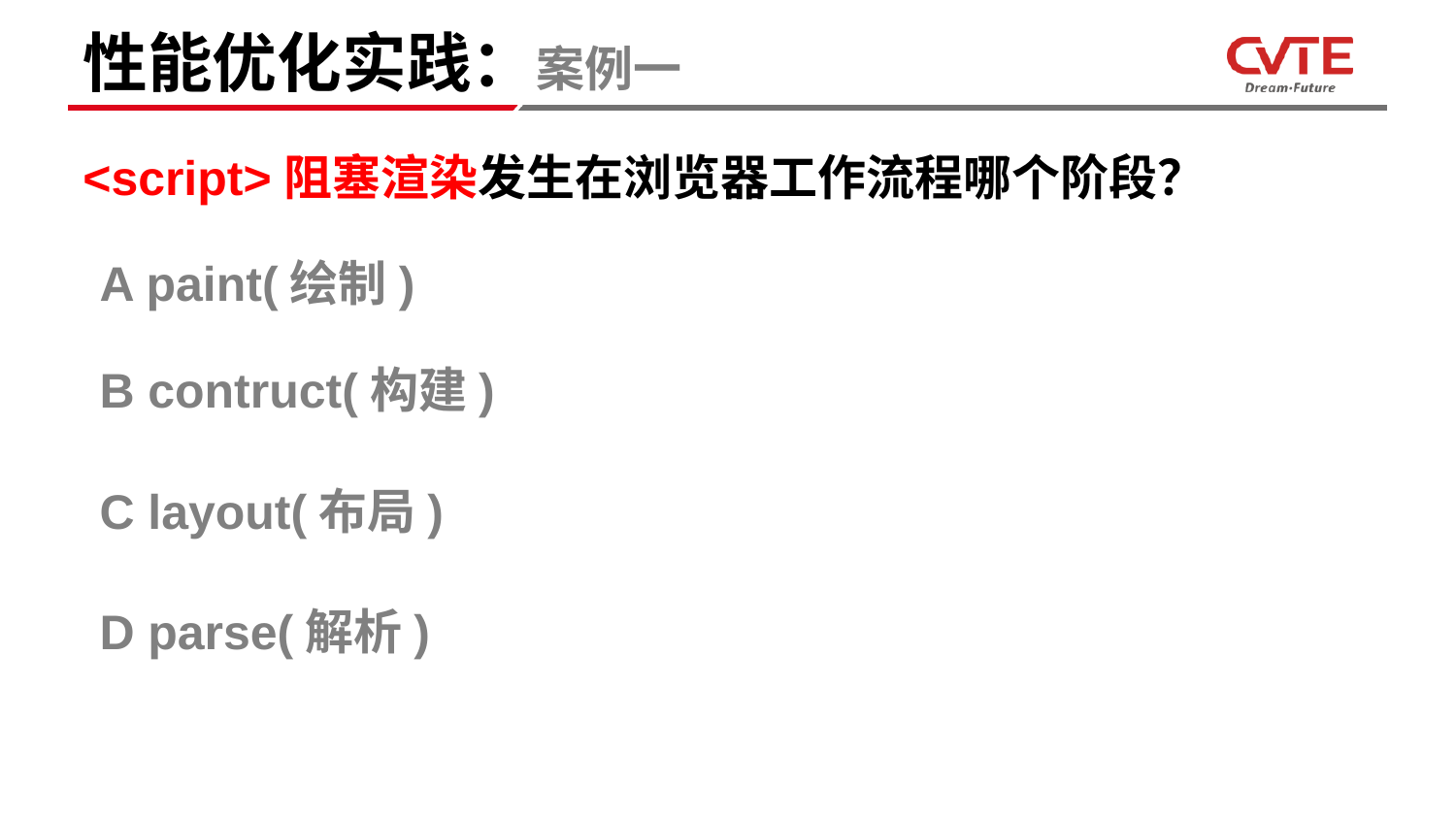

# 性能优化实践：案例一
<script>阻塞渲染发生在浏览器工作流程哪个阶段？
A paint(绘制)
B contruct(构建)
C layout(布局)
D parse(解析)